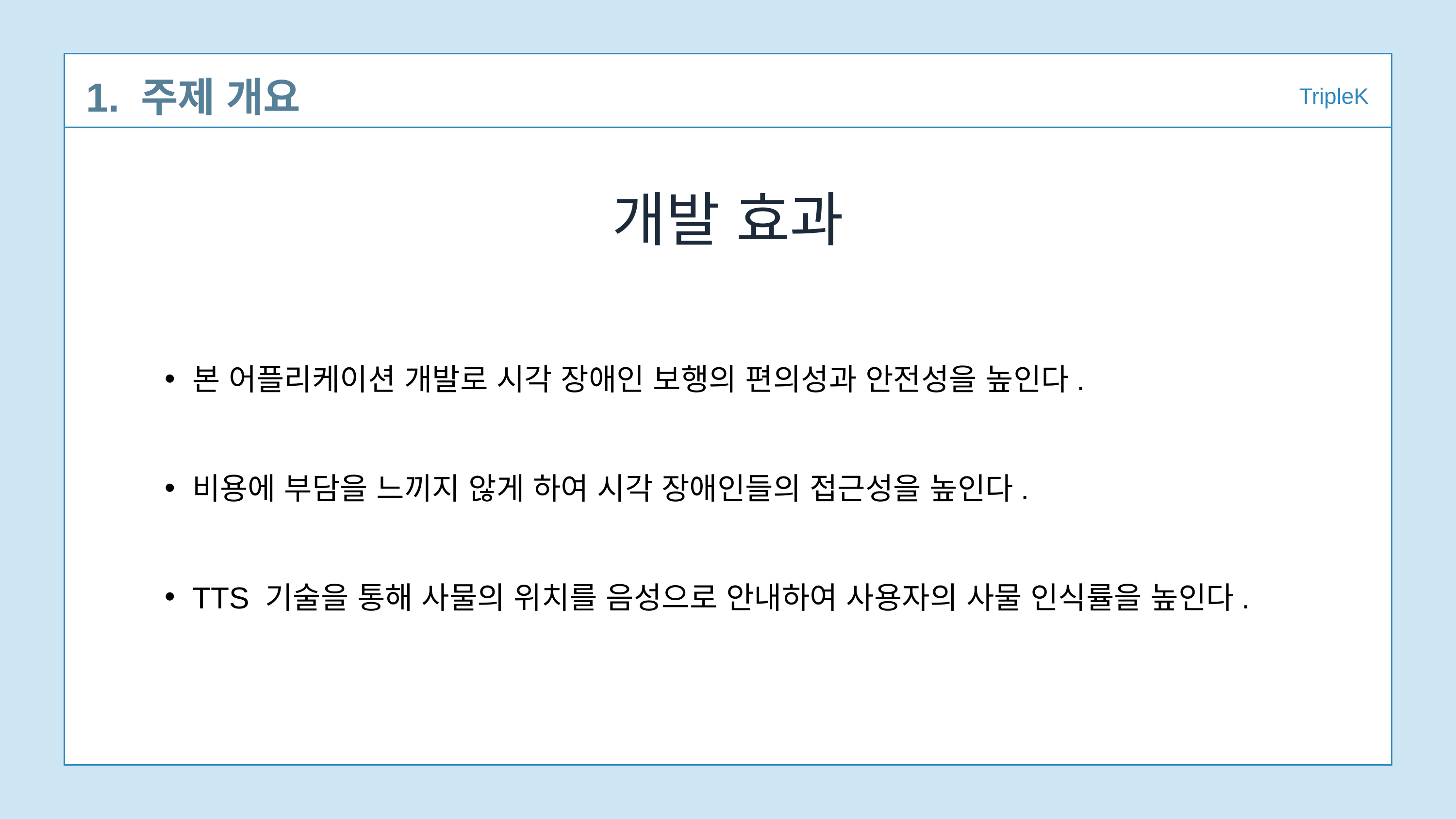

1. 주제 개요
TripleK

개발 효과
본 어플리케이션 개발로 시각 장애인 보행의 편의성과 안전성을 높인다.
비용에 부담을 느끼지 않게 하여 시각 장애인들의 접근성을 높인다.
TTS 기술을 통해 사물의 위치를 음성으로 안내하여 사용자의 사물 인식률을 높인다.